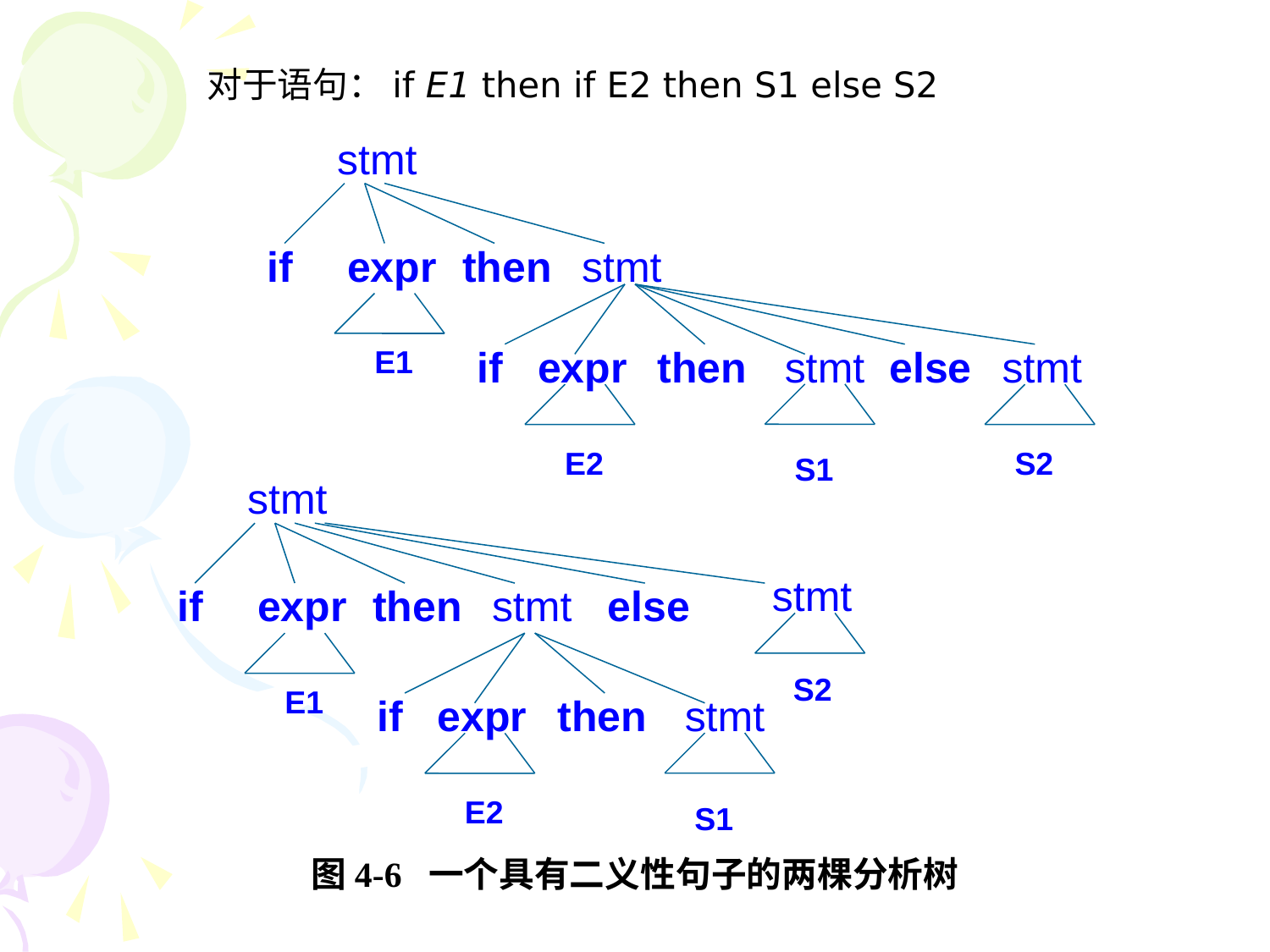

对于语句：if E1 then if E2 then S1 else S2
stmt

if
expr
then
stmt

stmt
stmt
if
expr
then
else
E1

E2
S2
S1
stmt

stmt
if
expr
then
stmt
else

S2

E1
stmt
if
expr
then

E2
S1
图4-6  一个具有二义性句子的两棵分析树
37